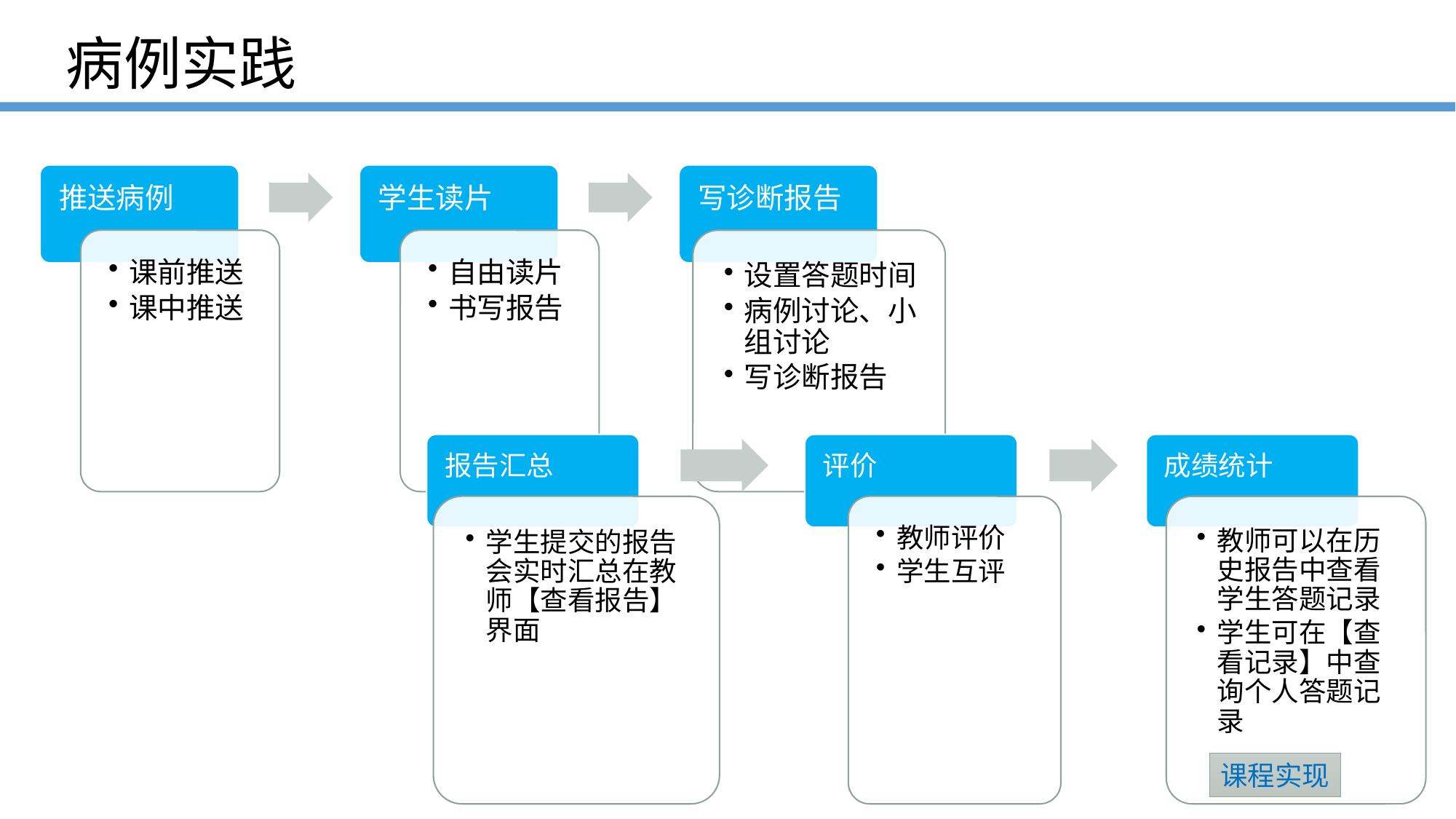

# 病例实践
推送病例
课前推送
课中推送

学生读片
自由读片
书写报告

写诊断报告
设置答题时间
病例讨论、小组讨论
写诊断报告
报告汇总
学生提交的报告会实时汇总在教师【查看报告】界面

评价
教师评价
学生互评

成绩统计
教师可以在历史报告中查看学生答题记录
学生可在【查看记录】中查询个人答题记录
课程实现